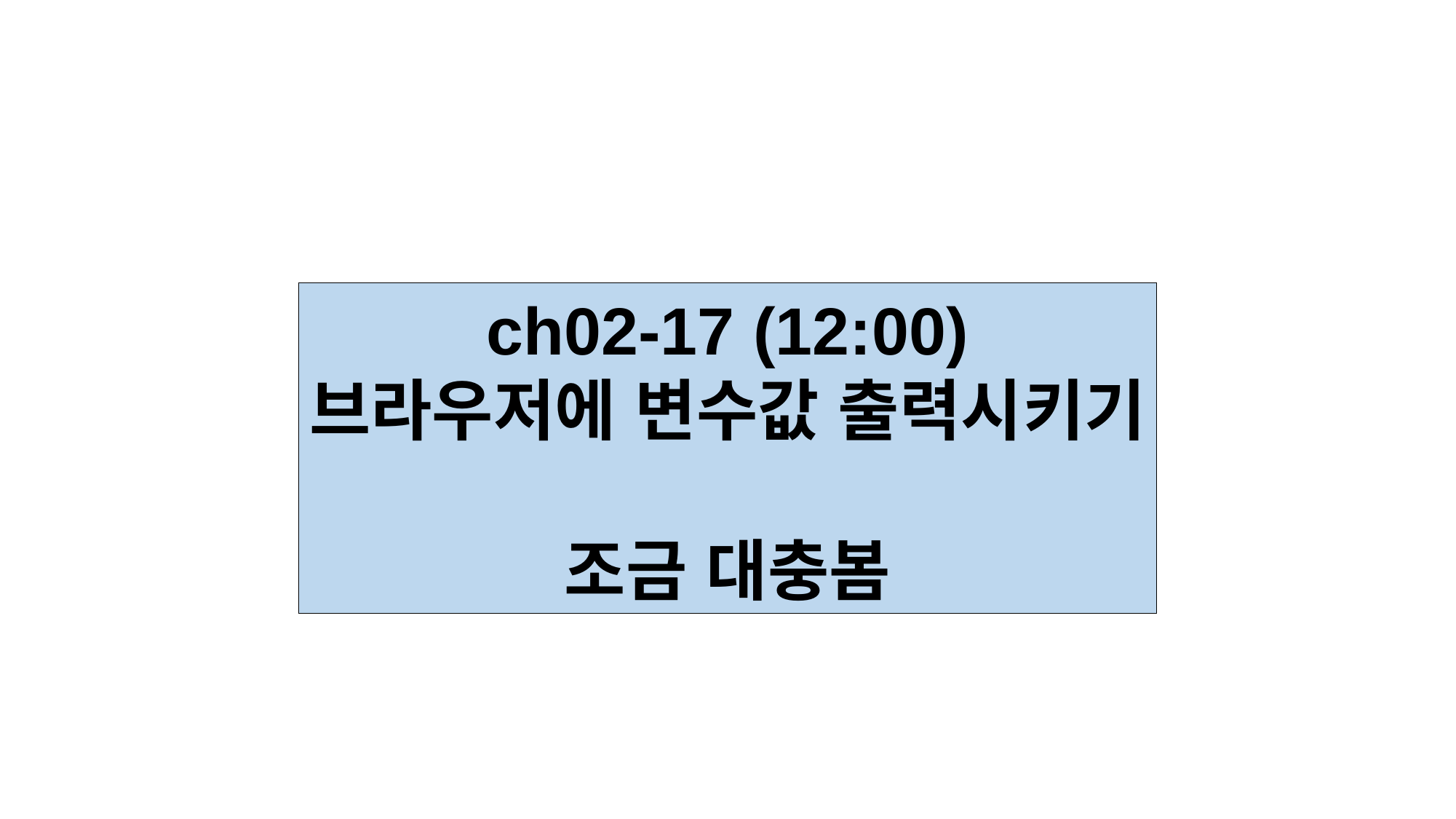

ch02-17 (12:00)
브라우저에 변수값 출력시키기

조금 대충봄